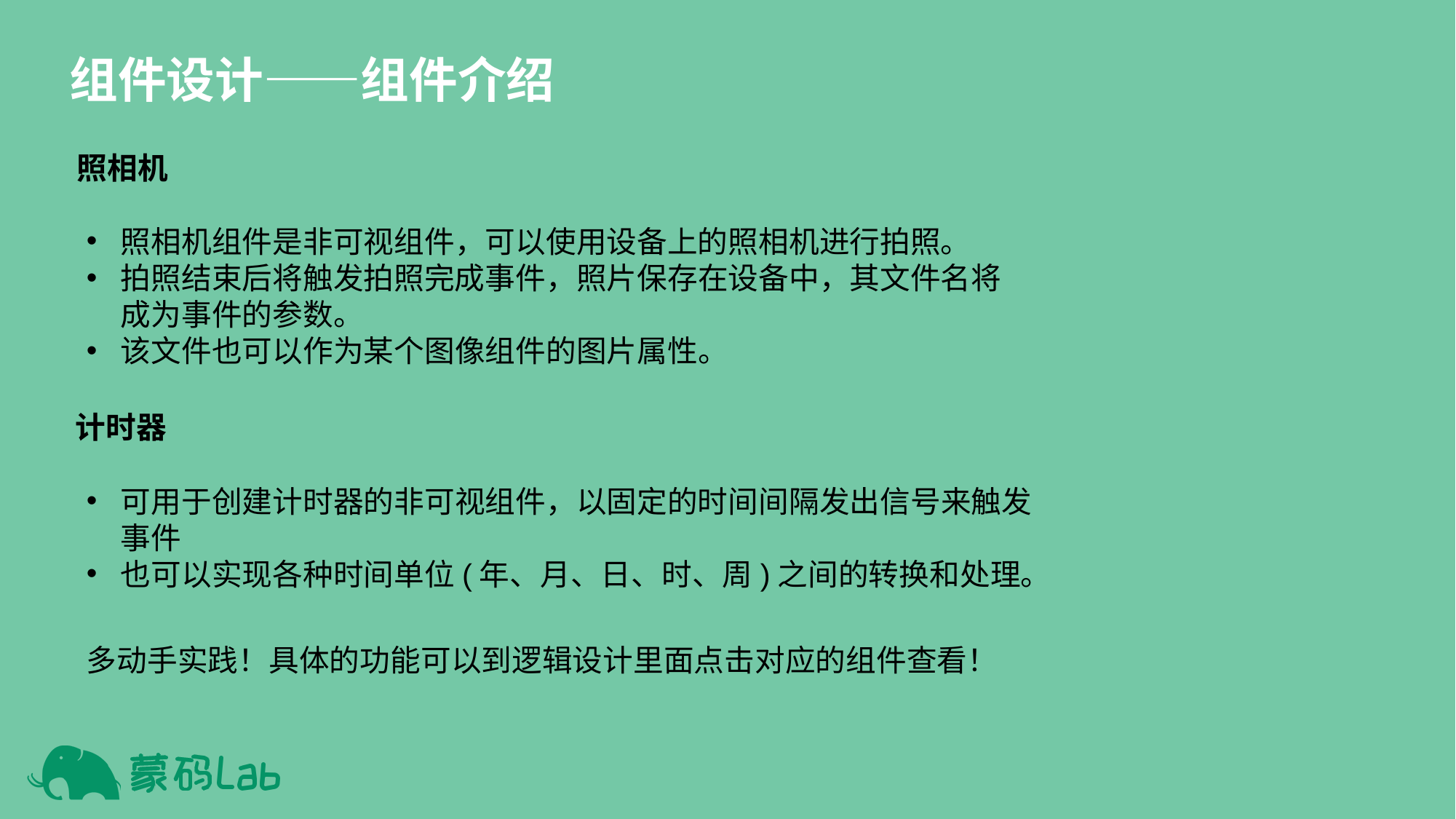

组件设计——组件介绍

照相机
照相机组件是非可视组件，可以使用设备上的照相机进行拍照。
拍照结束后将触发拍照完成事件，照片保存在设备中，其文件名将成为事件的参数。
该文件也可以作为某个图像组件的图片属性。
计时器
可用于创建计时器的非可视组件，以固定的时间间隔发出信号来触发事件
也可以实现各种时间单位(年、月、日、时、周)之间的转换和处理。
多动手实践！具体的功能可以到逻辑设计里面点击对应的组件查看！